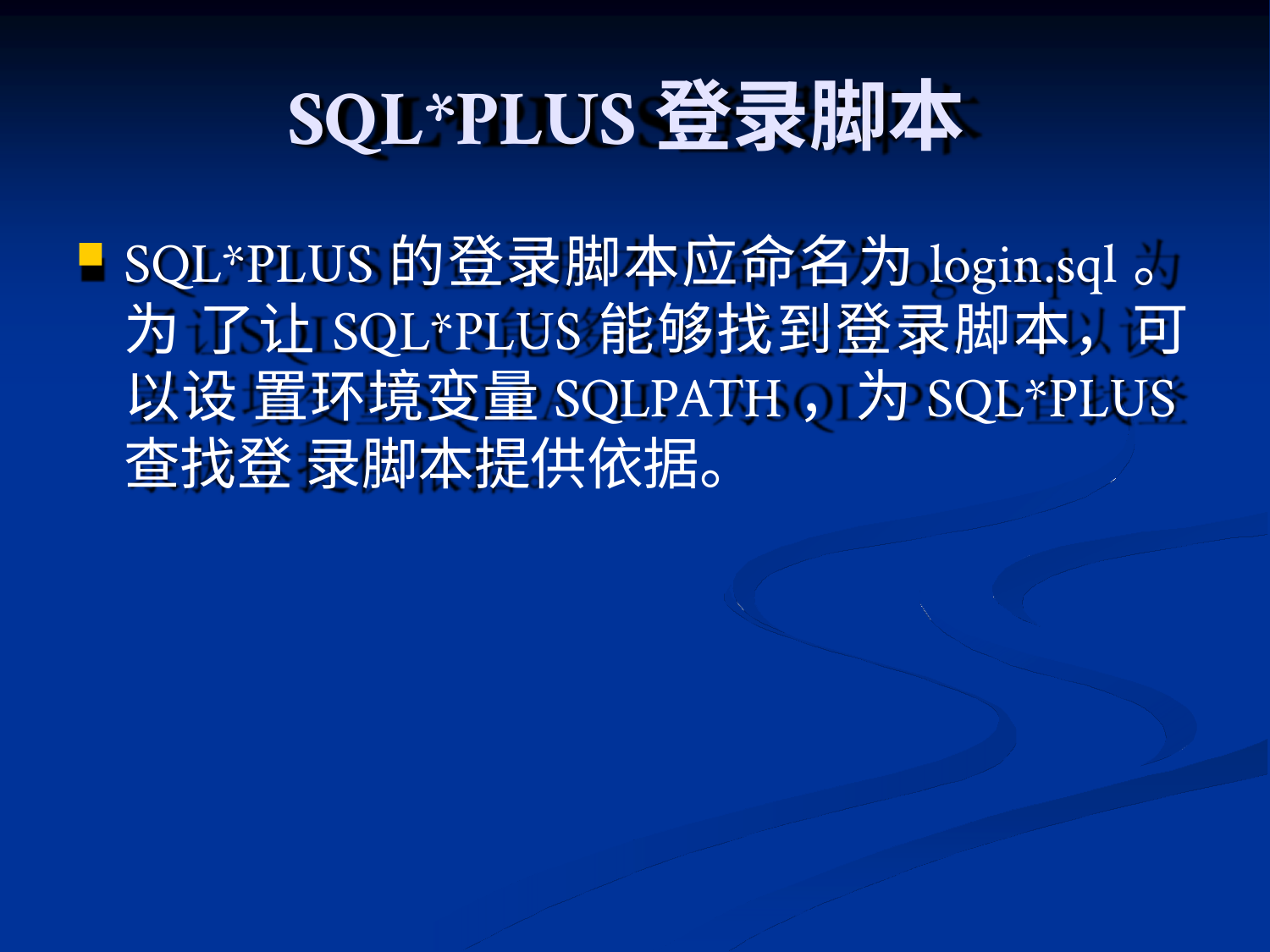

# SQL*PLUS登录脚本

SQL*PLUS的登录脚本应命名为login.sql。为 了让SQL*PLUS能够找到登录脚本，可以设 置环境变量SQLPATH，为SQL*PLUS查找登 录脚本提供依据。